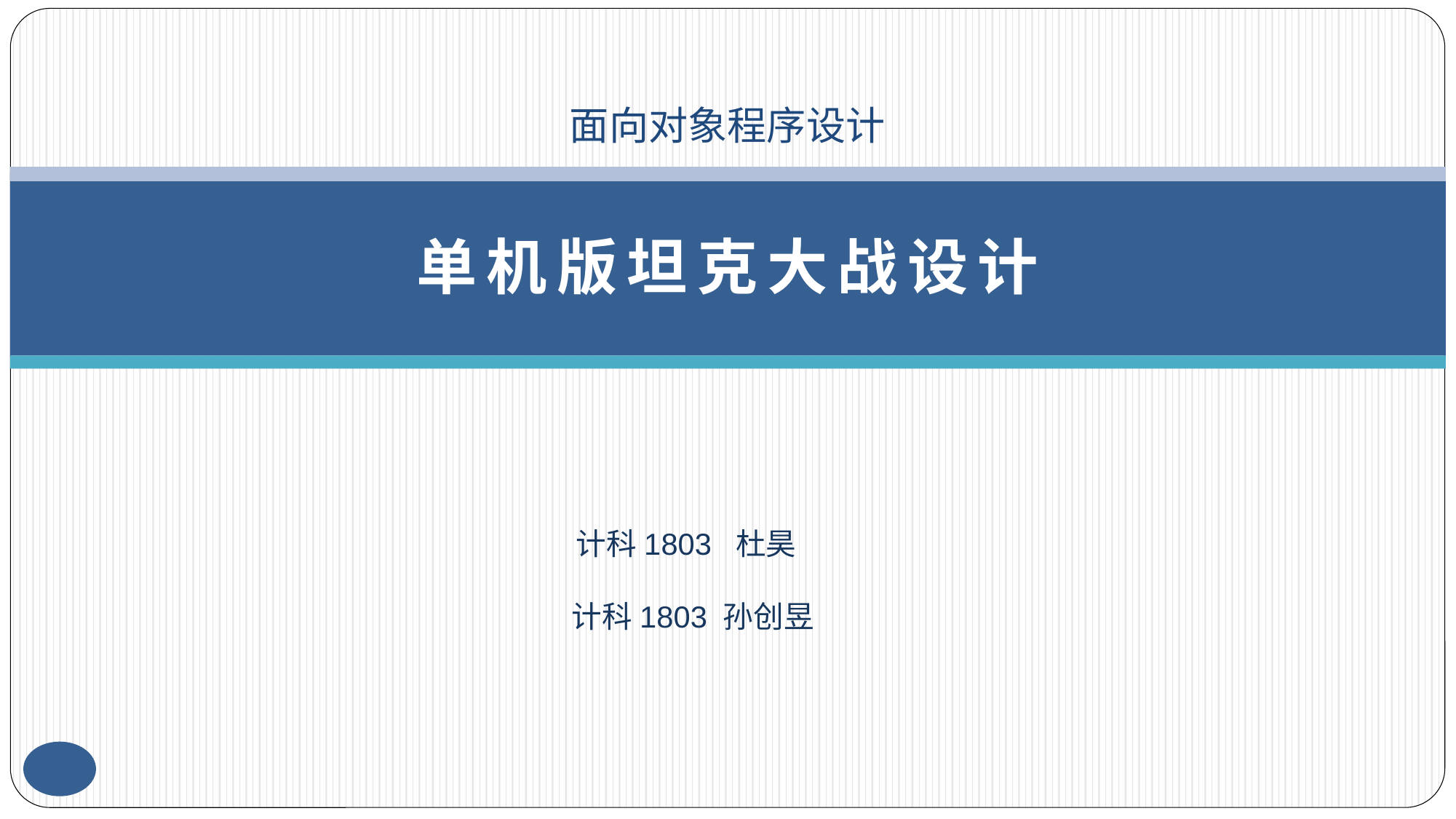

面向对象程序设计
# 单机版坦克大战设计
计科1803  杜昊

计科1803 孙创昱

1